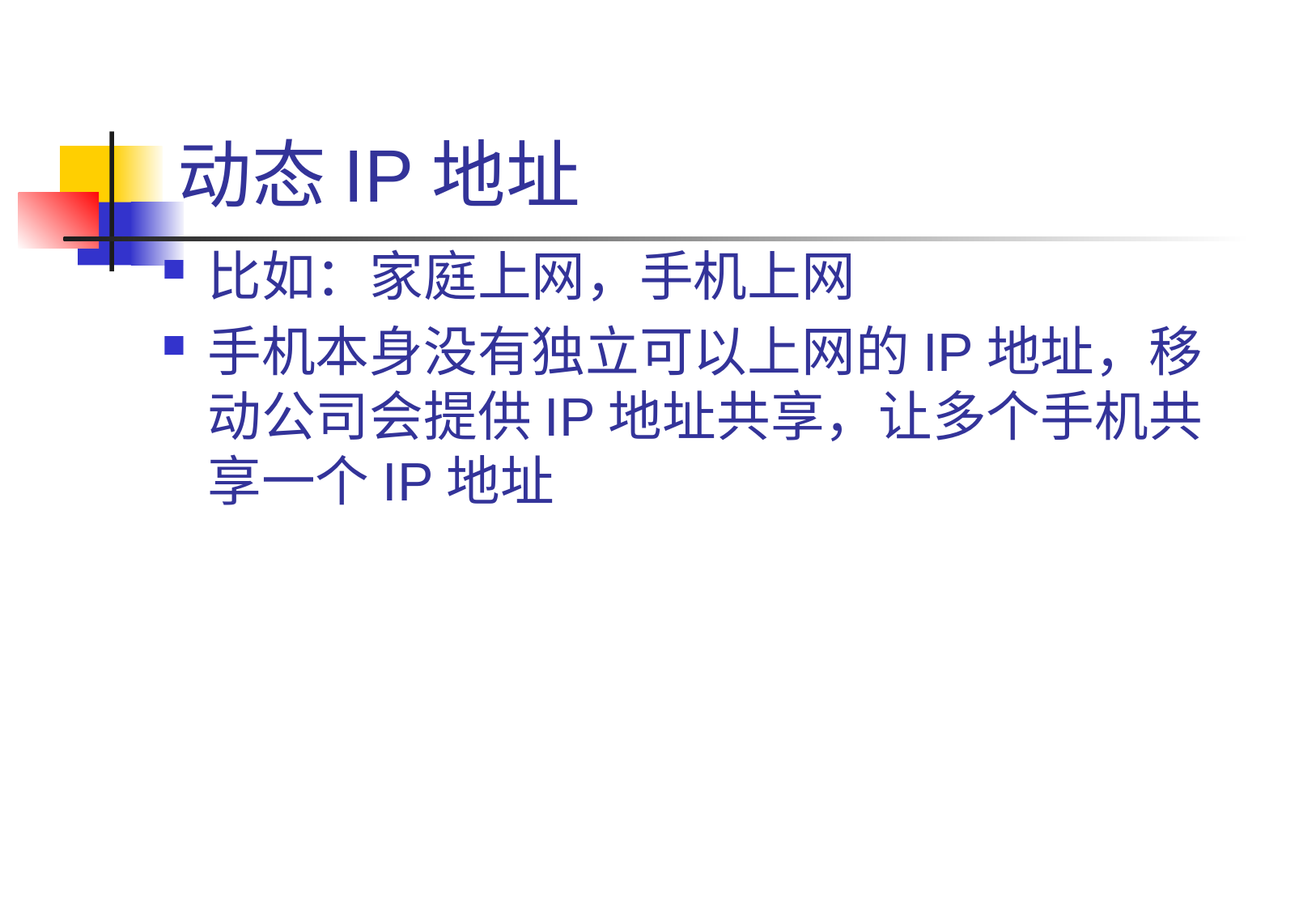

# 动态IP地址
比如：家庭上网，手机上网
手机本身没有独立可以上网的IP地址，移动公司会提供IP地址共享，让多个手机共享一个IP地址